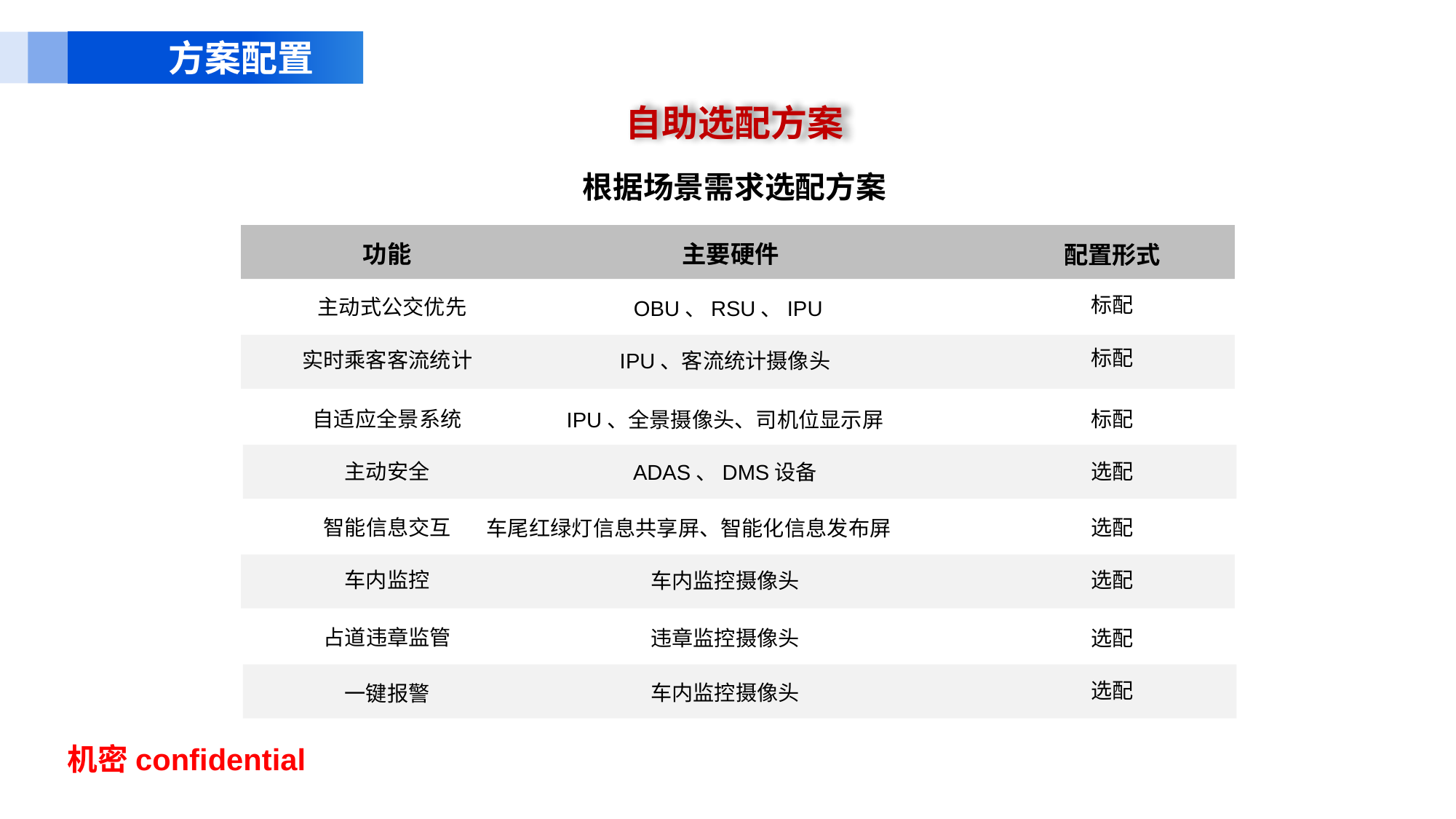

方案配置

自助选配方案
根据场景需求选配方案
 主要硬件
功能
配置形式

标配
 主动式公交优先
 OBU、RSU、IPU
标配
实时乘客客流统计
IPU、客流统计摄像头

自适应全景系统
标配
IPU、全景摄像头、司机位显示屏
主动安全
选配
ADAS、DMS设备

选配
智能信息交互
车尾红绿灯信息共享屏、智能化信息发布屏
选配
车内监控
车内监控摄像头

占道违章监管
选配
违章监控摄像头
选配
车内监控摄像头
一键报警